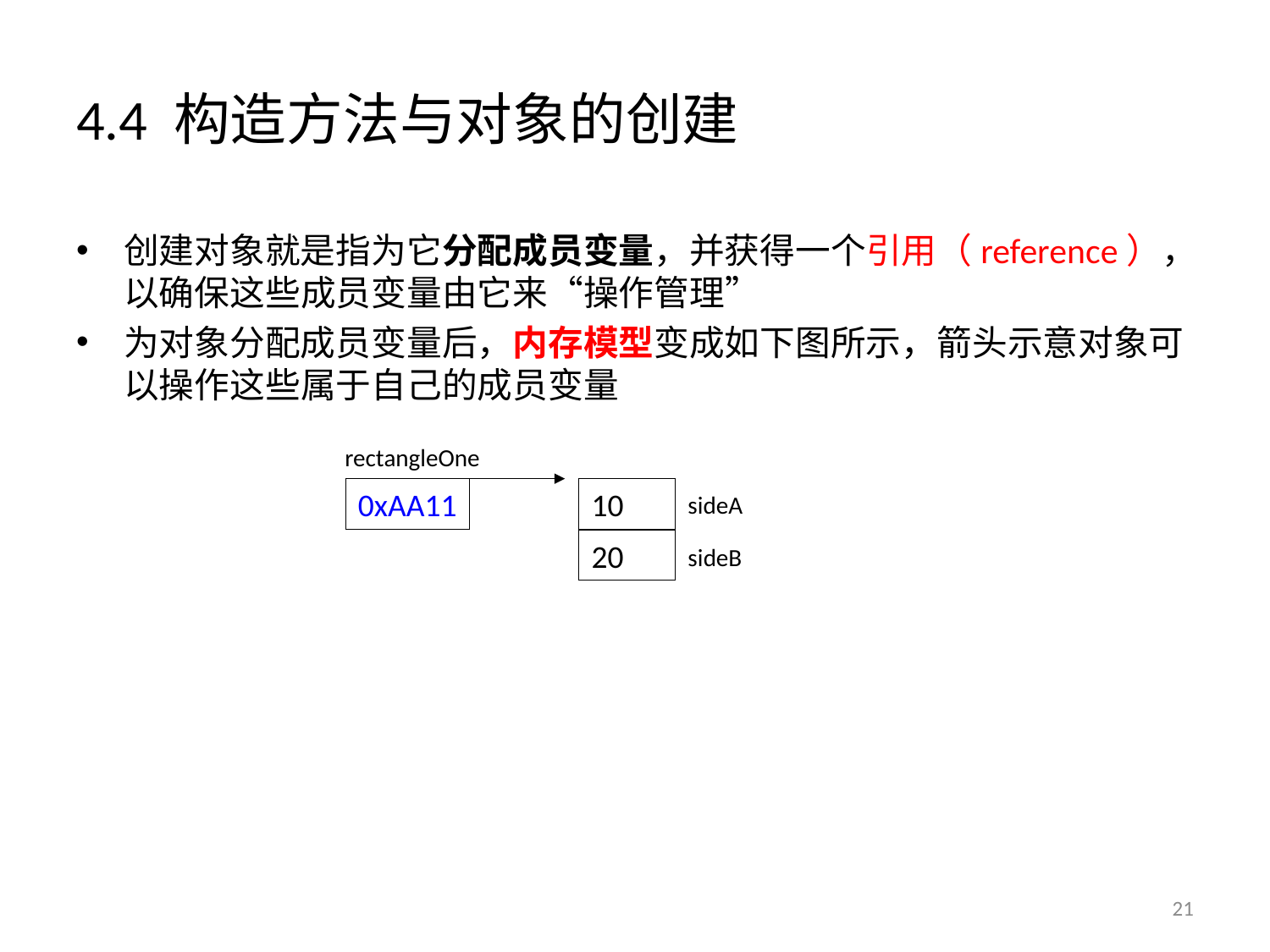

# 4.4 构造方法与对象的创建
创建对象就是指为它分配成员变量，并获得一个引用（reference），以确保这些成员变量由它来“操作管理”
为对象分配成员变量后，内存模型变成如下图所示，箭头示意对象可以操作这些属于自己的成员变量
rectangleOne
0xAA11
10
sideA
20
sideB
21